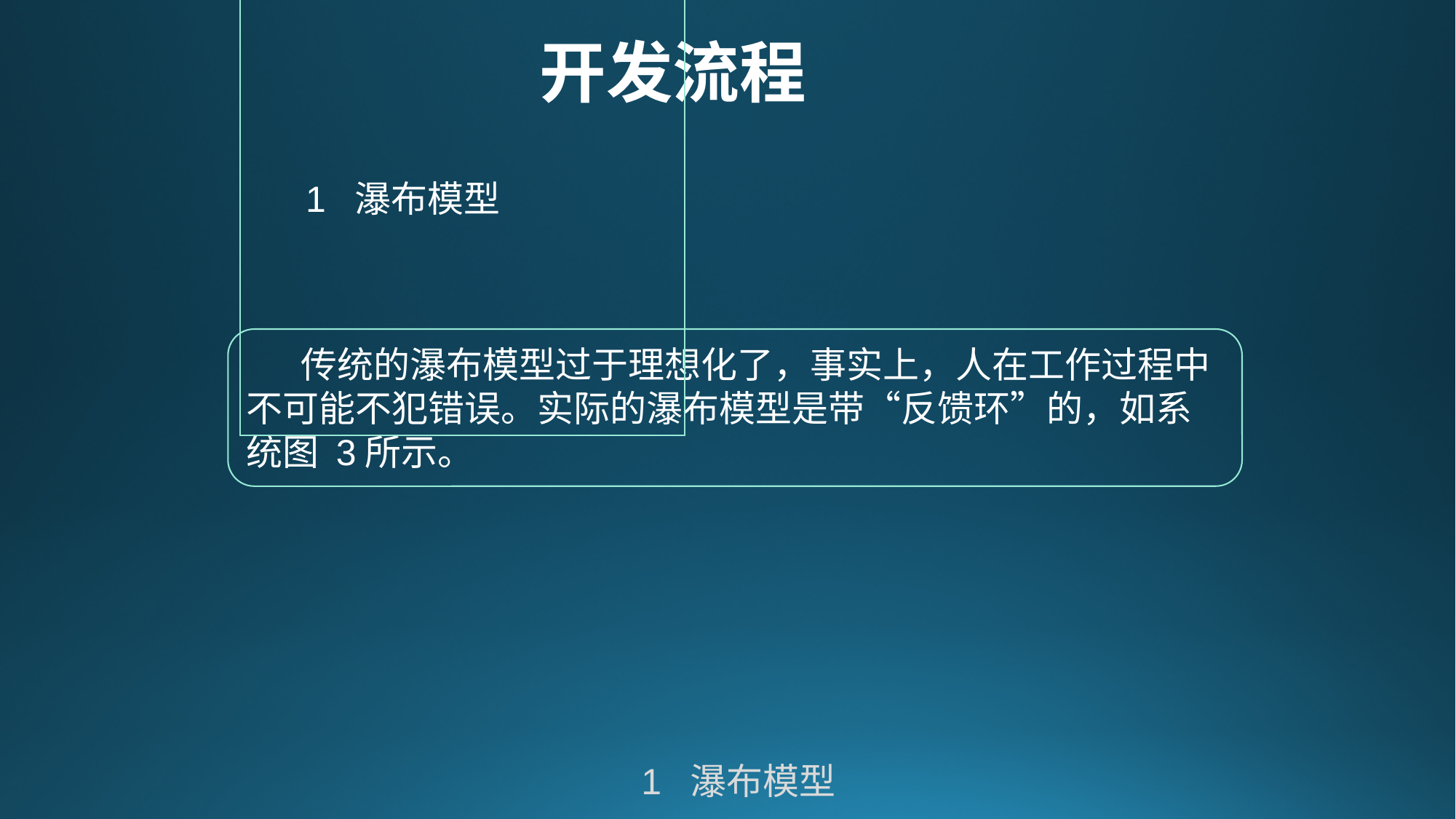

开发流程
1  瀑布模型
传统的瀑布模型过于理想化了，事实上，人在工作过程中不可能不犯错误。实际的瀑布模型是带“反馈环”的，如系统图 3所示。
1  瀑布模型